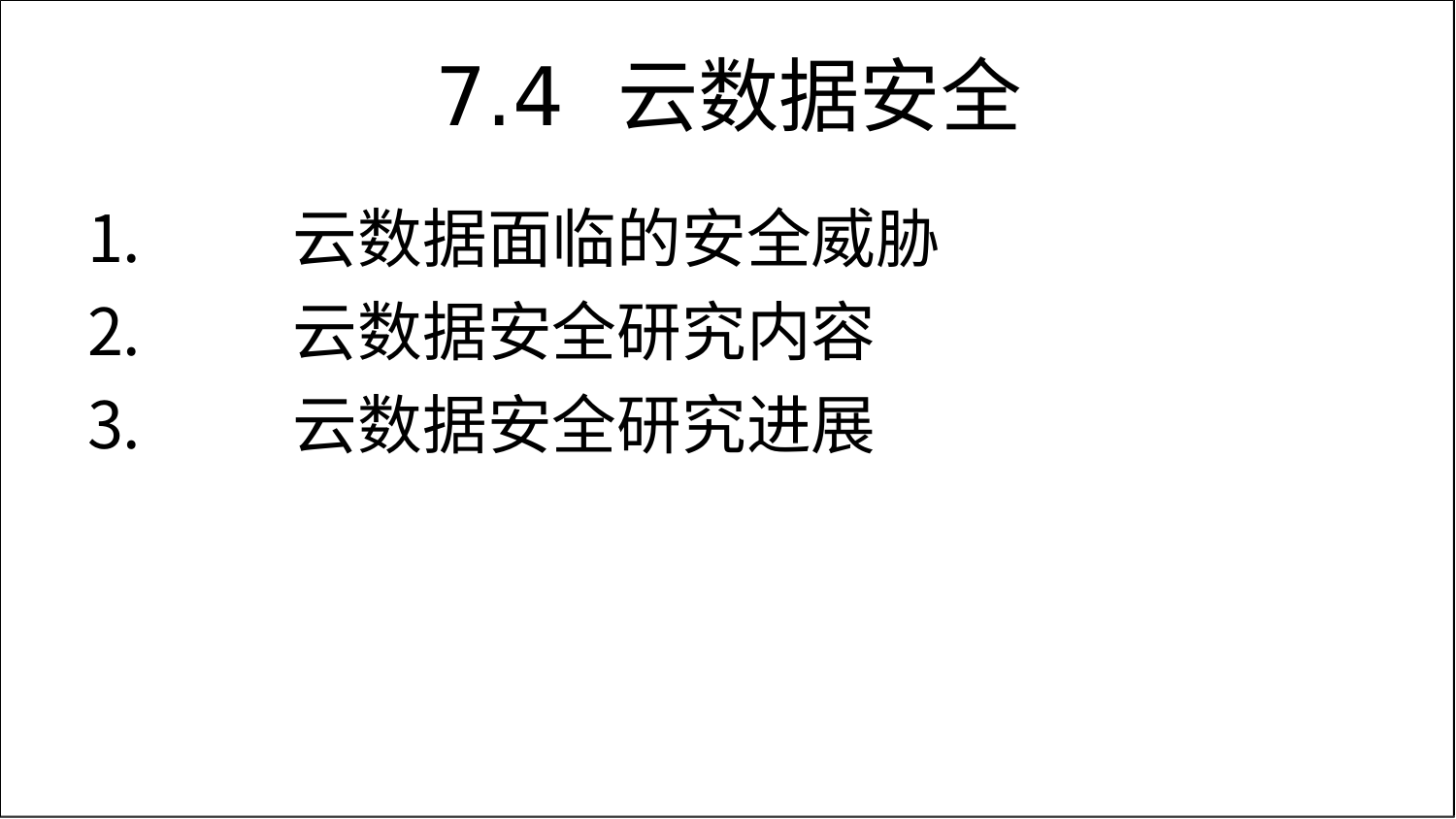

# 7.4	云数据安全
云数据面临的安全威胁
云数据安全研究内容
云数据安全研究进展